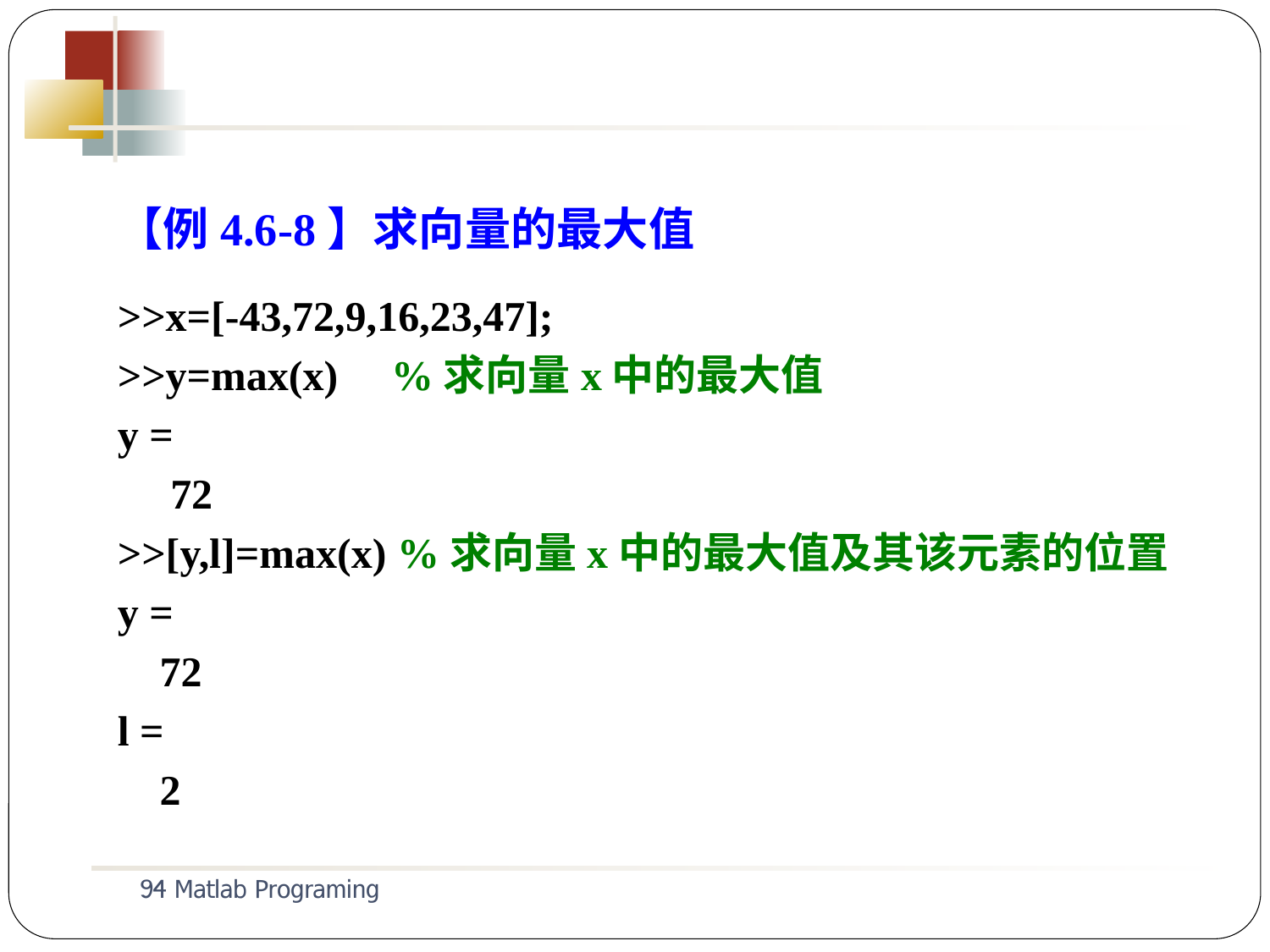

【例4.6-8】求向量的最大值
>>x=[-43,72,9,16,23,47];
>>y=max(x)     %求向量x中的最大值
y =
     72
>>[y,l]=max(x) %求向量x中的最大值及其该元素的位置
y =
    72
l =
    2
94 Matlab Programing